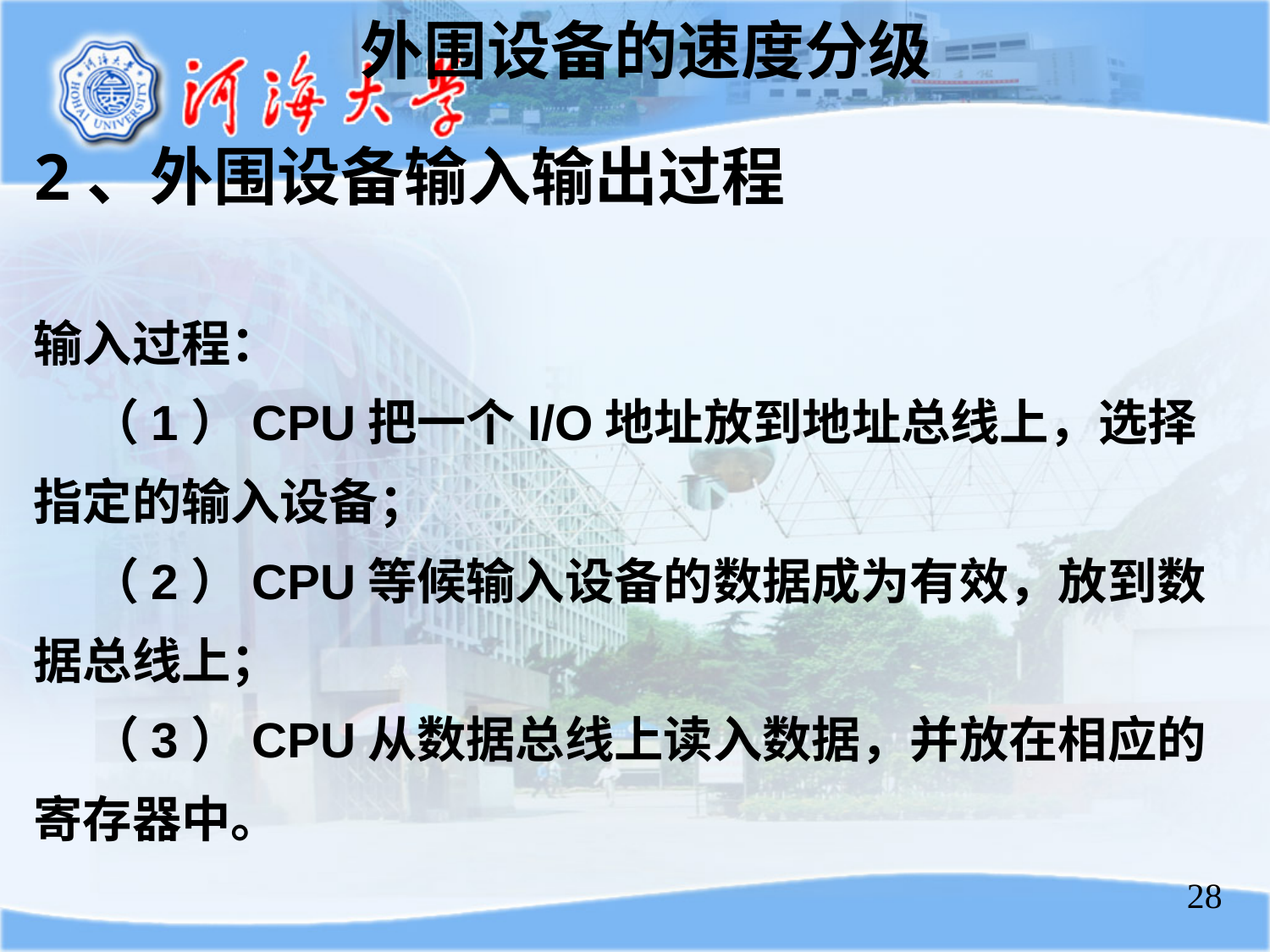

外围设备的速度分级
2、外围设备输入输出过程

输入过程：
    （1）CPU把一个I/O地址放到地址总线上，选择指定的输入设备；
    （2）CPU等候输入设备的数据成为有效，放到数据总线上；
    （3）CPU从数据总线上读入数据，并放在相应的寄存器中。
28